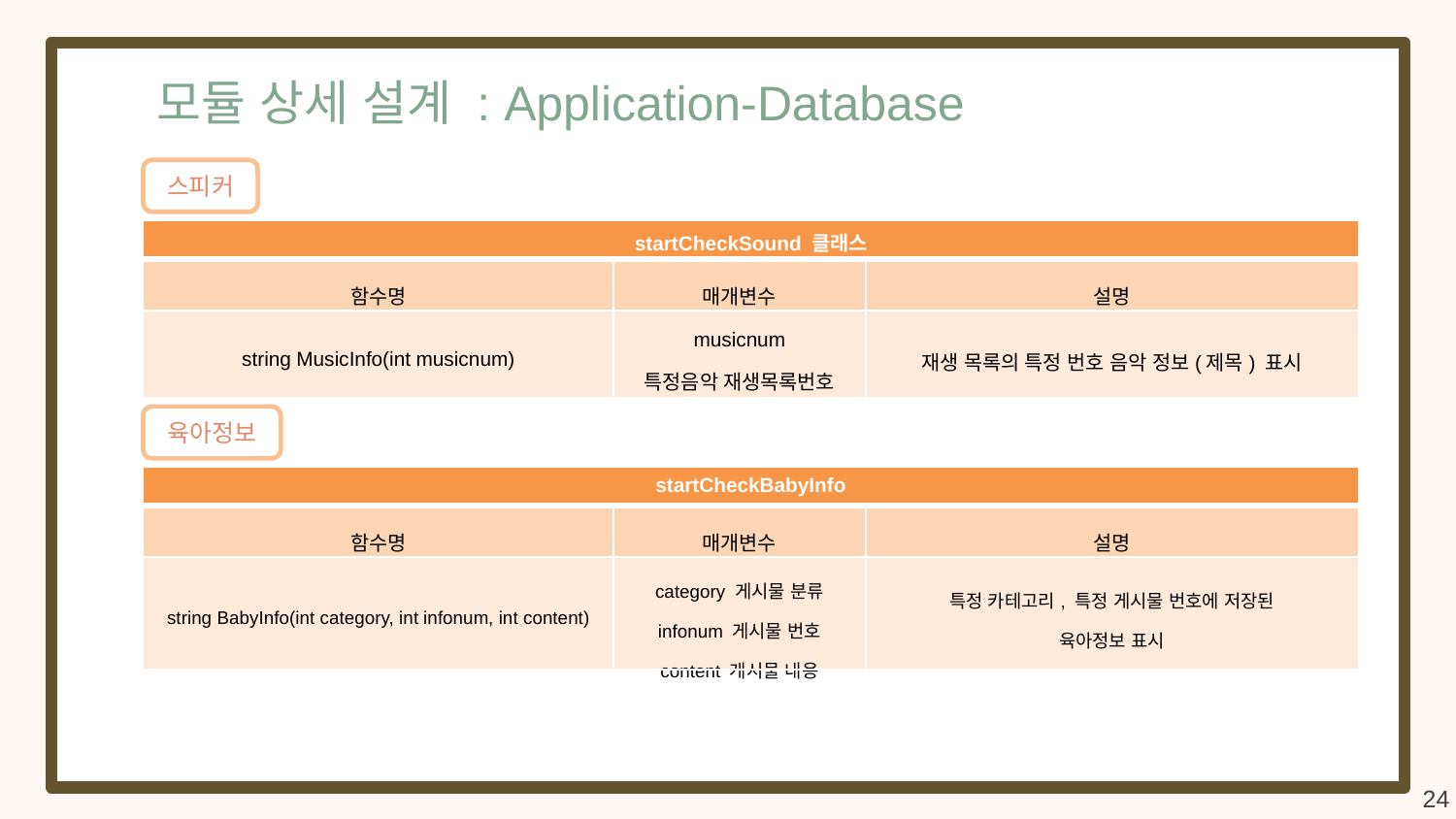

모듈 상세 설계 : Application-Database
스피커
| startCheckSound 클래스 |  |  |
| --- | --- | --- |
| 함수명 | 매개변수 | 설명 |
| string MusicInfo(int musicnum) | musicnum 특정음악 재생목록번호 | 재생 목록의 특정 번호 음악 정보(제목) 표시 |
육아정보
| startCheckBabyInfo |  |  |
| --- | --- | --- |
| 함수명 | 매개변수 | 설명 |
| string BabyInfo(int category, int infonum, int content) | category 게시물 분류 infonum 게시물 번호 content 게시물 내용 | 특정 카테고리, 특정 게시물 번호에 저장된 육아정보 표시 |
24